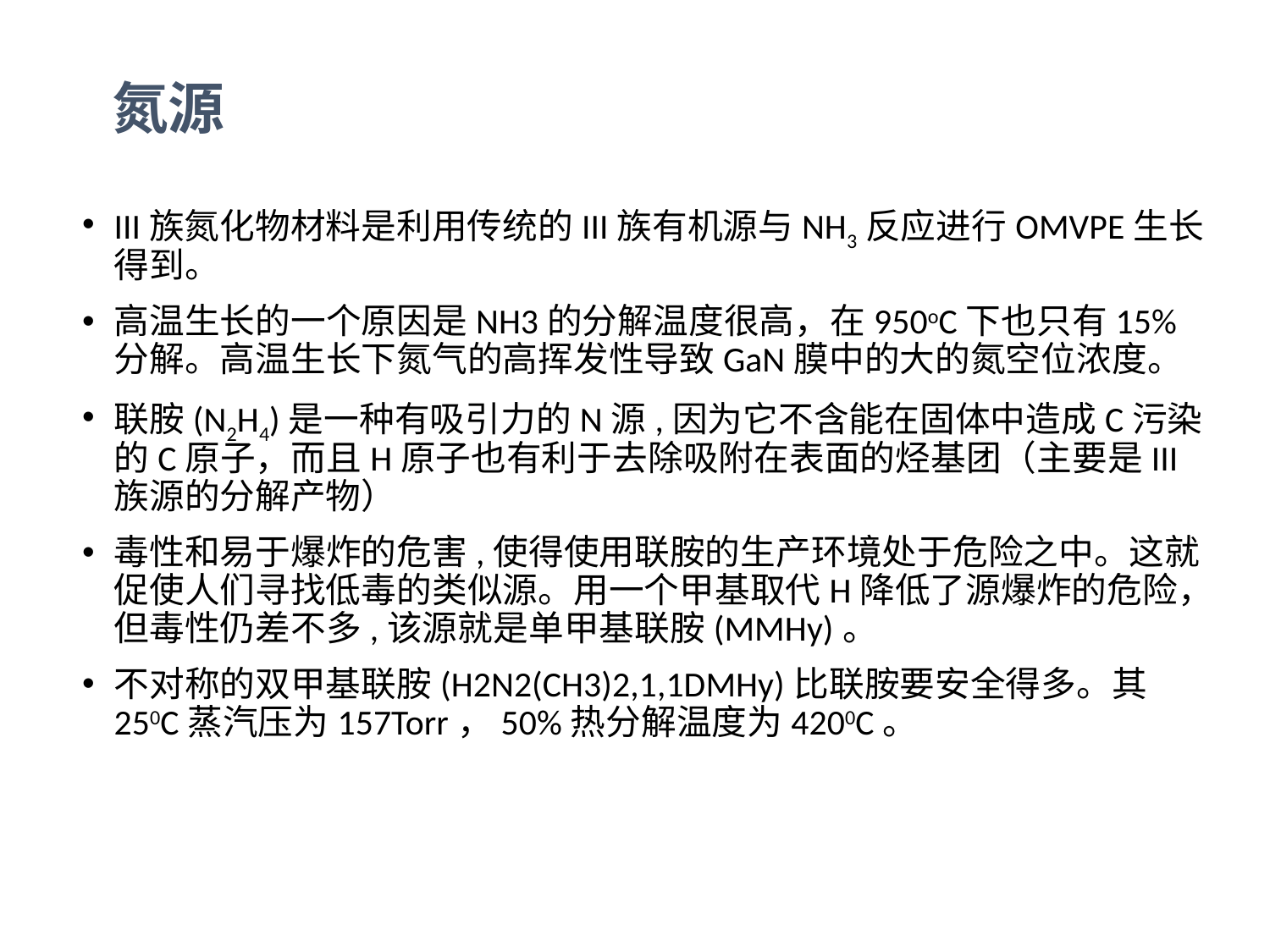

19
# 氮源
III族氮化物材料是利用传统的III族有机源与NH3反应进行OMVPE生长得到。
高温生长的一个原因是NH3的分解温度很高，在950oC下也只有15%分解。高温生长下氮气的高挥发性导致GaN膜中的大的氮空位浓度。
联胺(N2H4)是一种有吸引力的N源,因为它不含能在固体中造成C污染的C原子，而且H原子也有利于去除吸附在表面的烃基团（主要是III族源的分解产物）
毒性和易于爆炸的危害,使得使用联胺的生产环境处于危险之中。这就促使人们寻找低毒的类似源。用一个甲基取代H降低了源爆炸的危险，但毒性仍差不多,该源就是单甲基联胺(MMHy)。
不对称的双甲基联胺(H2N2(CH3)2,1,1DMHy)比联胺要安全得多。其250C蒸汽压为157Torr，50%热分解温度为4200C。